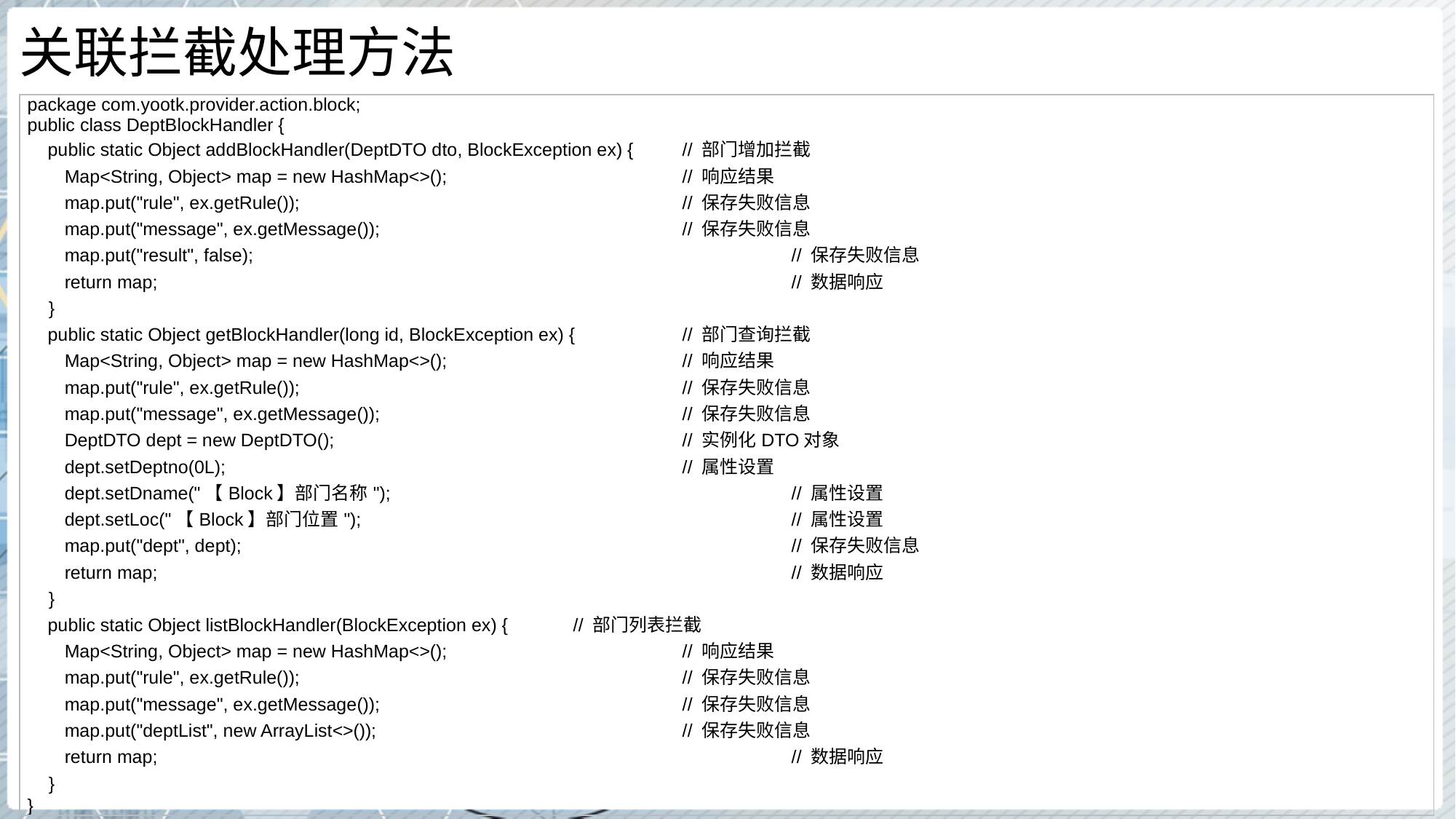

# 关联拦截处理方法
| package com.yootk.provider.action.block; public class DeptBlockHandler { public static Object addBlockHandler(DeptDTO dto, BlockException ex) { // 部门增加拦截 Map<String, Object> map = new HashMap<>(); // 响应结果 map.put("rule", ex.getRule()); // 保存失败信息 map.put("message", ex.getMessage()); // 保存失败信息 map.put("result", false); // 保存失败信息 return map; // 数据响应 } public static Object getBlockHandler(long id, BlockException ex) { // 部门查询拦截 Map<String, Object> map = new HashMap<>(); // 响应结果 map.put("rule", ex.getRule()); // 保存失败信息 map.put("message", ex.getMessage()); // 保存失败信息 DeptDTO dept = new DeptDTO(); // 实例化DTO对象 dept.setDeptno(0L); // 属性设置 dept.setDname("【Block】部门名称"); // 属性设置 dept.setLoc("【Block】部门位置"); // 属性设置 map.put("dept", dept); // 保存失败信息 return map; // 数据响应 } public static Object listBlockHandler(BlockException ex) { // 部门列表拦截 Map<String, Object> map = new HashMap<>(); // 响应结果 map.put("rule", ex.getRule()); // 保存失败信息 map.put("message", ex.getMessage()); // 保存失败信息 map.put("deptList", new ArrayList<>()); // 保存失败信息 return map; // 数据响应 } } |
| --- |